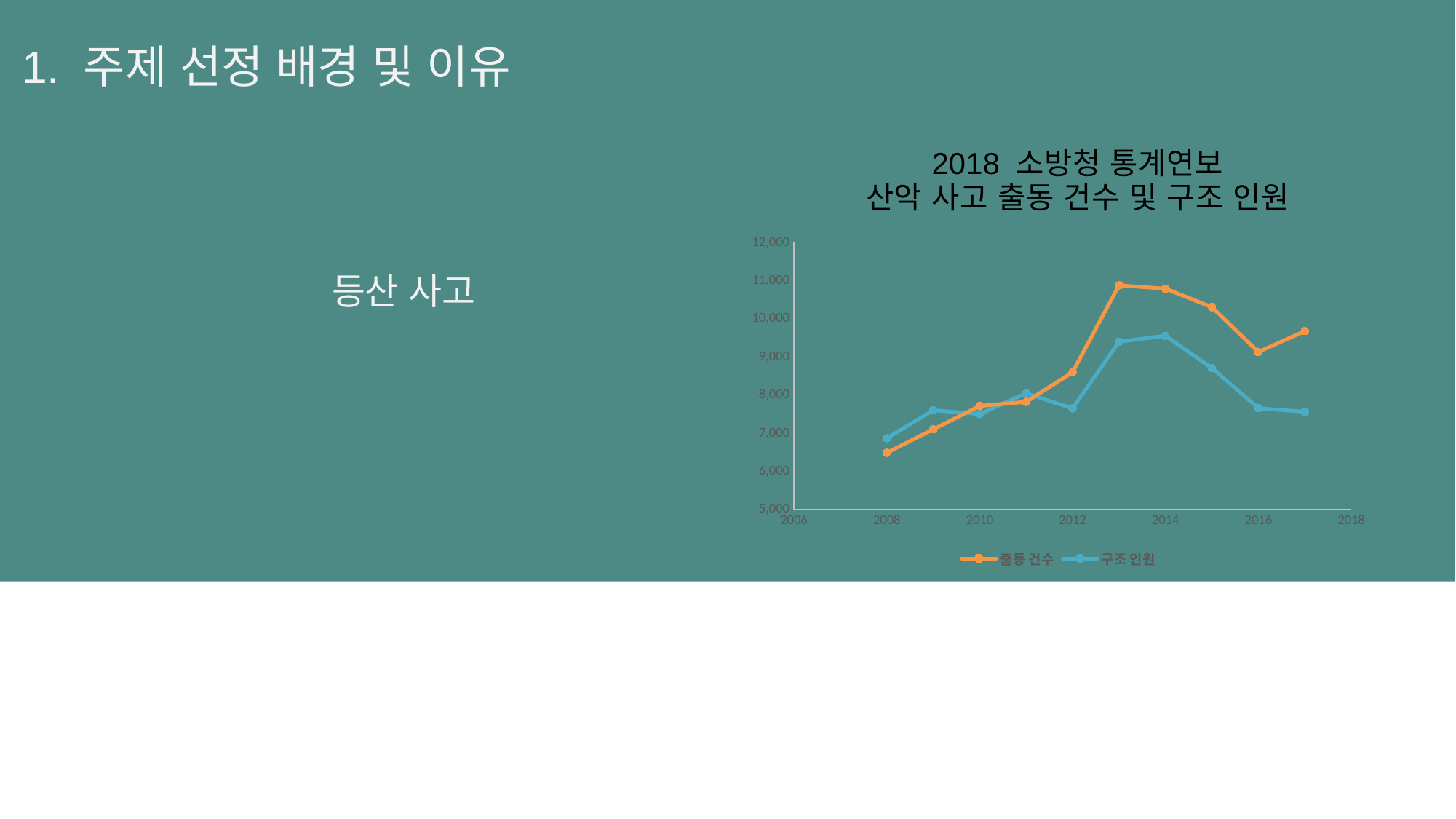

1. 주제 선정 배경 및 이유

### Chart: 2018 소방청 통계연보
산악 사고 출동 건수 및 구조 인원

| Category | 출동 건수 | 구조 인원 |
|---|---|---|
등산 사고